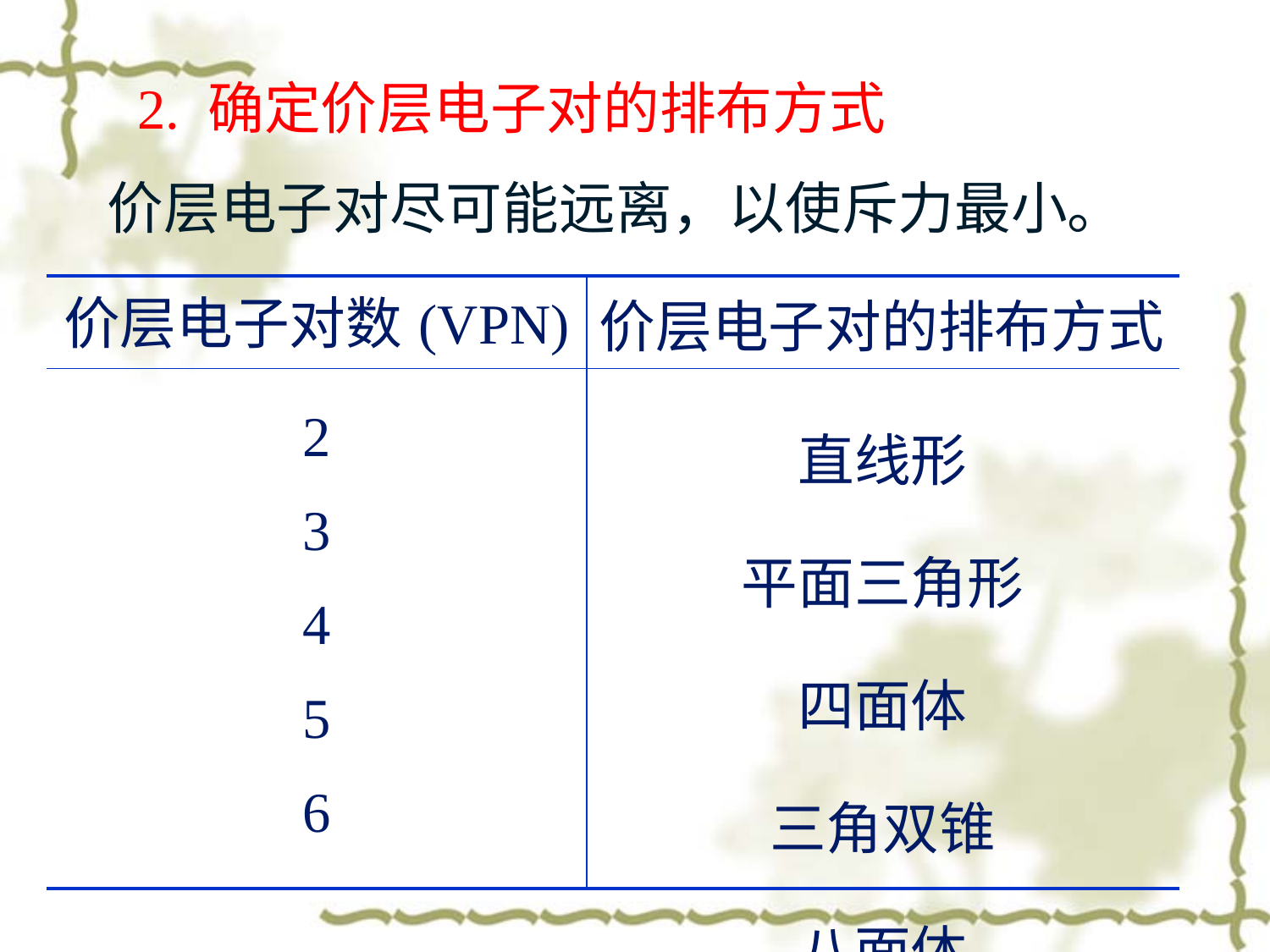

2. 确定价层电子对的排布方式
价层电子对尽可能远离，以使斥力最小。
| 价层电子对数(VPN) | 价层电子对的排布方式 |
| --- | --- |
| 2 3 4 5 6 | 直线形 平面三角形 四面体 三角双锥 八面体 |